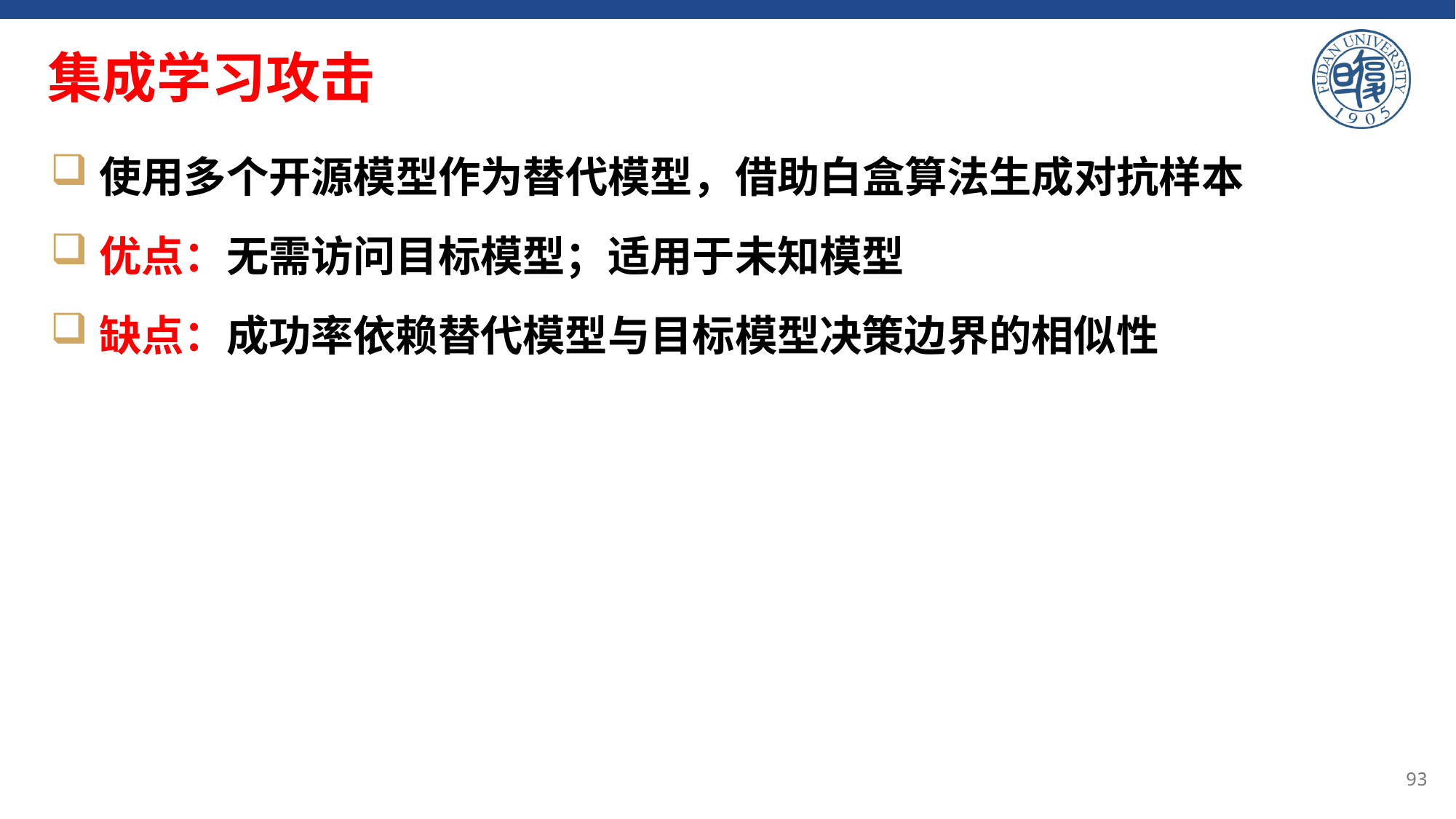

# 集成学习攻击
使用多个开源模型作为替代模型，借助白盒算法生成对抗样本
优点：无需访问目标模型；适用于未知模型
缺点：成功率依赖替代模型与目标模型决策边界的相似性